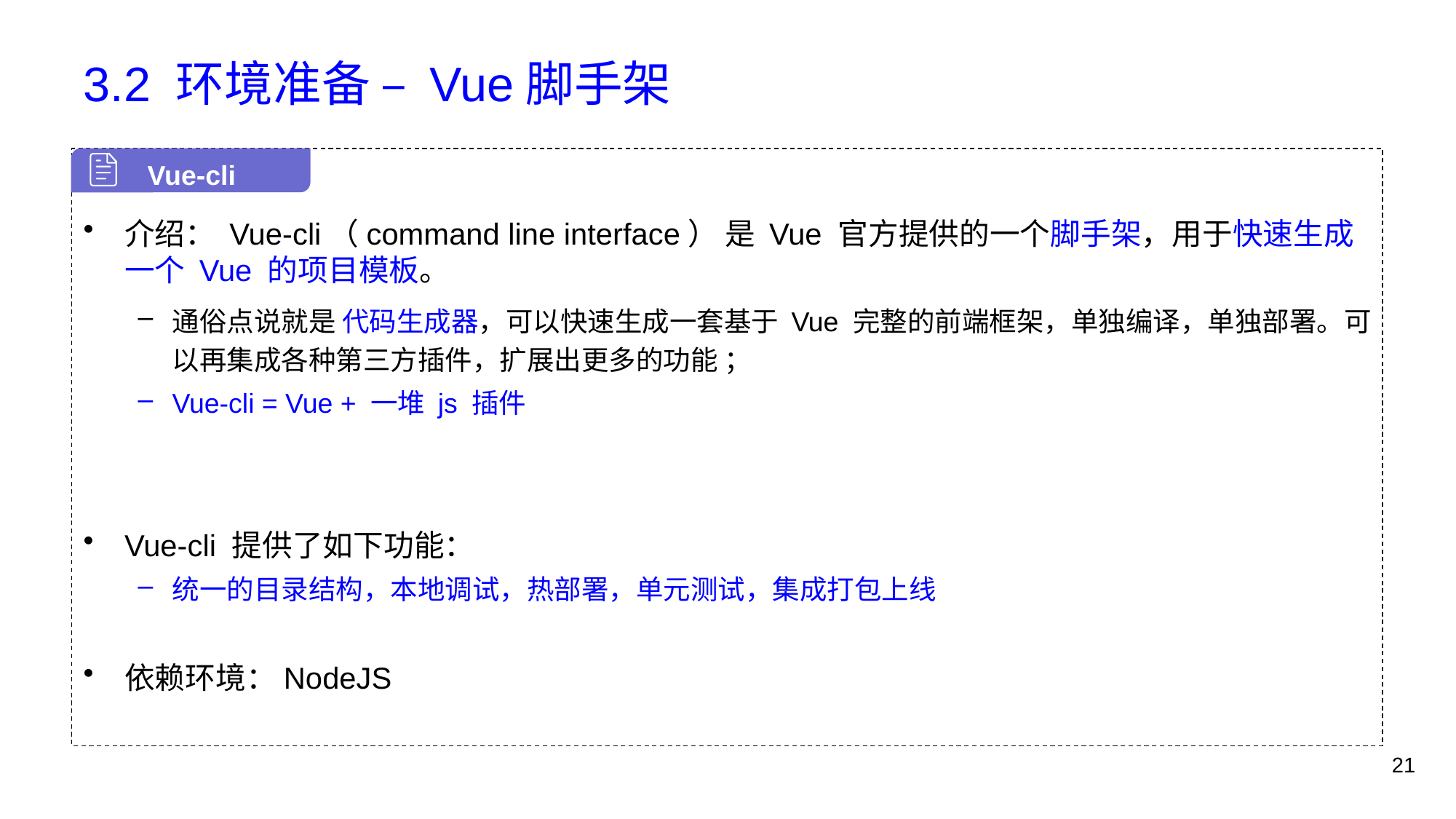

# 3.2 环境准备 – Vue脚手架
         Vue-cli

介绍： Vue-cli（command line interface） 是 Vue 官方提供的一个脚手架，用于快速生成一个 Vue 的项目模板。
通俗点说就是 代码生成器，可以快速生成一套基于 Vue 完整的前端框架，单独编译，单独部署。可以再集成各种第三方插件，扩展出更多的功能 ；
Vue-cli = Vue + 一堆 js 插件

Vue-cli 提供了如下功能：
统一的目录结构，本地调试，热部署，单元测试，集成打包上线

依赖环境：NodeJS

21